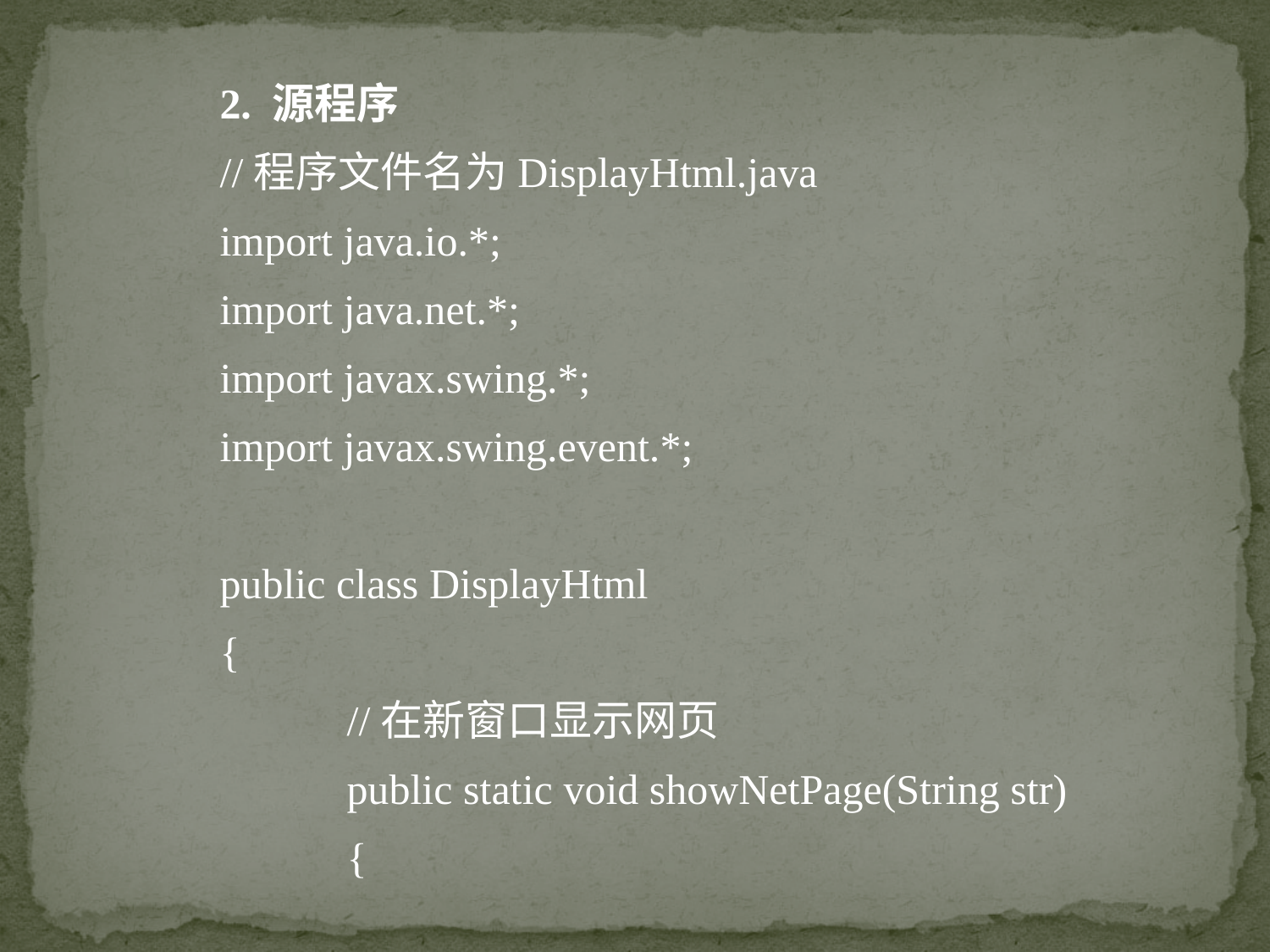

2. 源程序
//程序文件名为DisplayHtml.java
import java.io.*;
import java.net.*;
import javax.swing.*;
import javax.swing.event.*;

public class DisplayHtml
{
	//在新窗口显示网页
	public static void showNetPage(String str)
	{